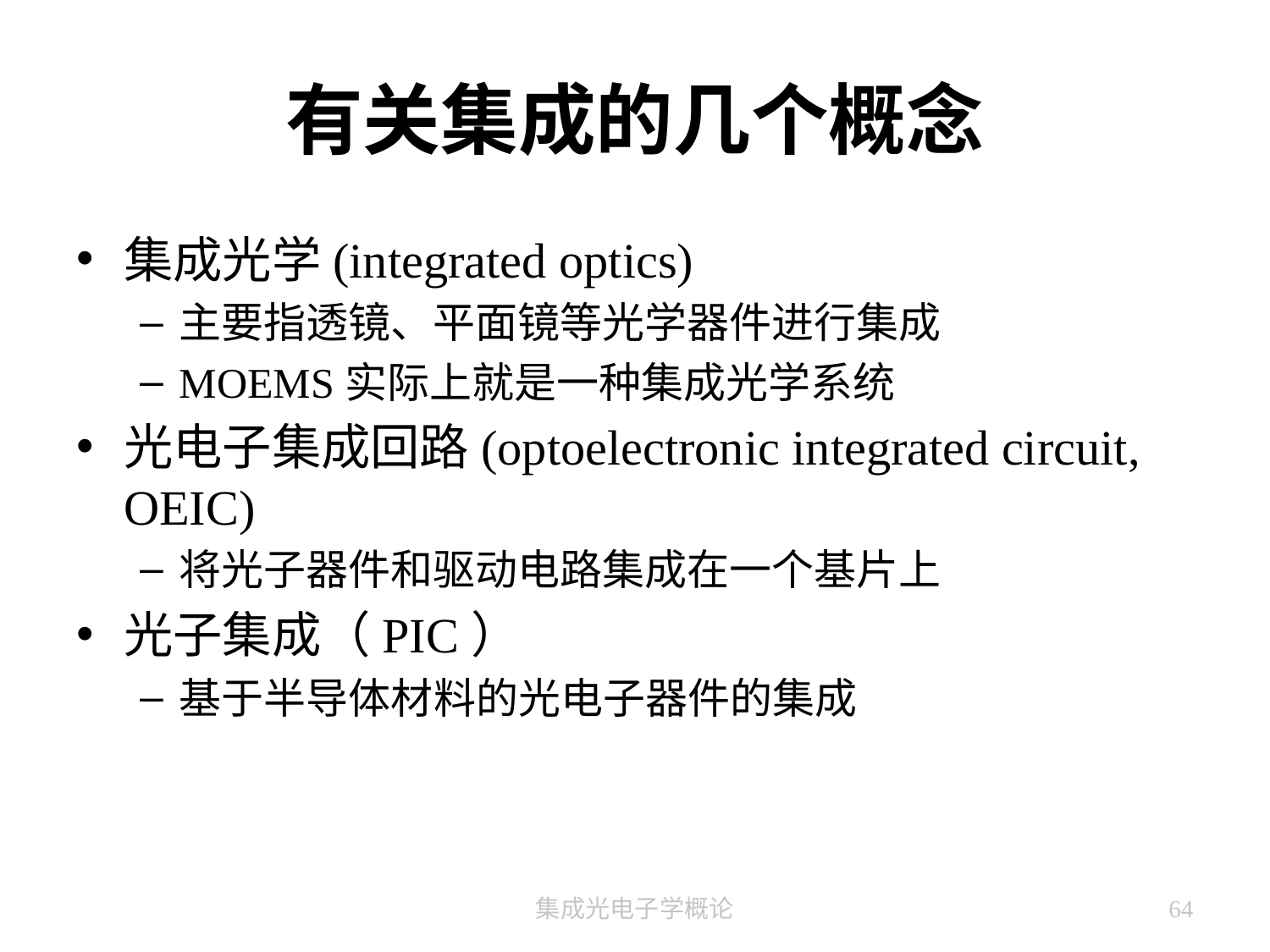

# 有关集成的几个概念
集成光学(integrated optics)
主要指透镜、平面镜等光学器件进行集成
MOEMS实际上就是一种集成光学系统
光电子集成回路(optoelectronic integrated circuit, OEIC)
将光子器件和驱动电路集成在一个基片上
光子集成（PIC）
基于半导体材料的光电子器件的集成

集成光电子学概论
64